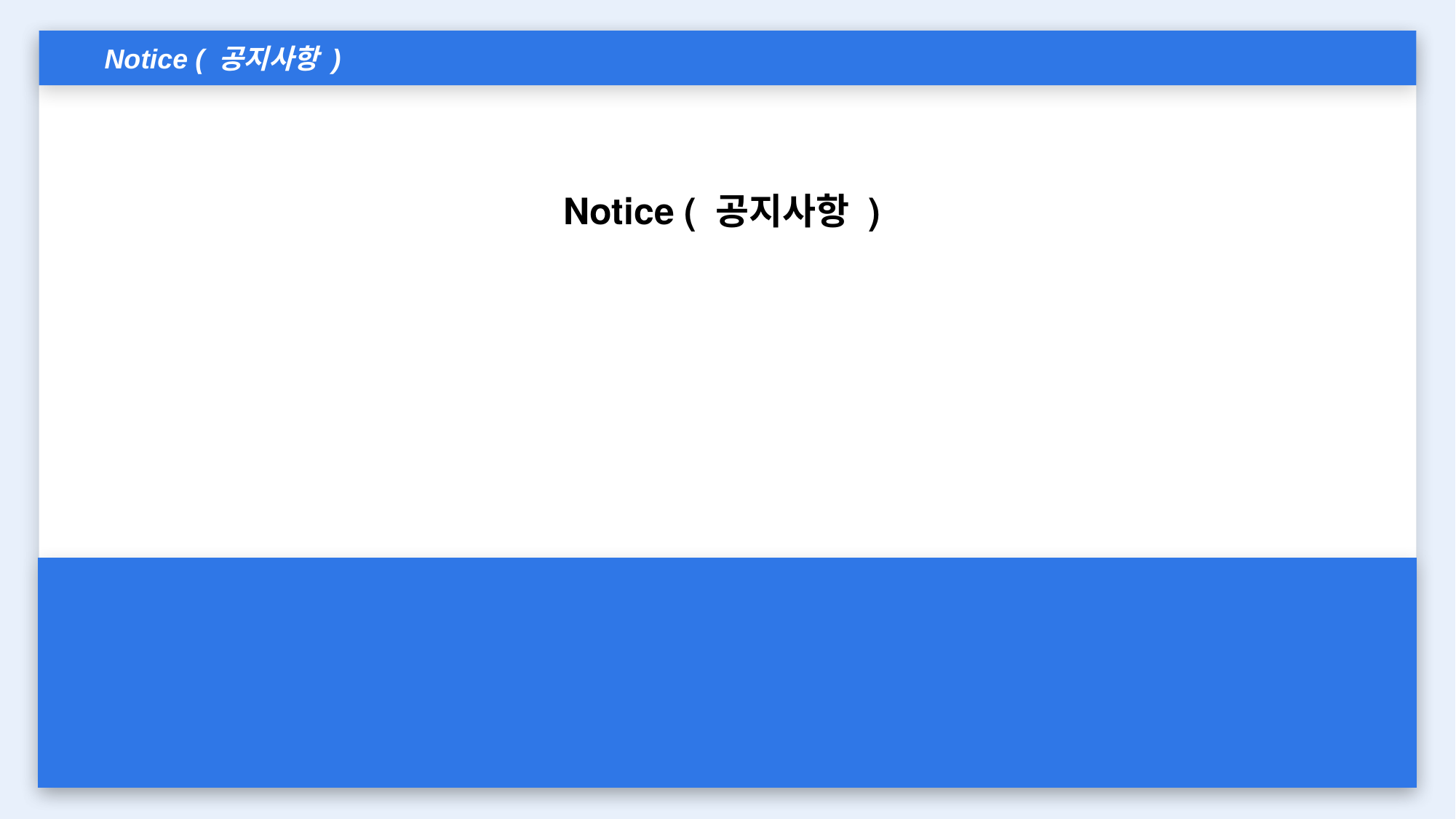

Notice ( 공지사항 )

Notice ( 공지사항 )